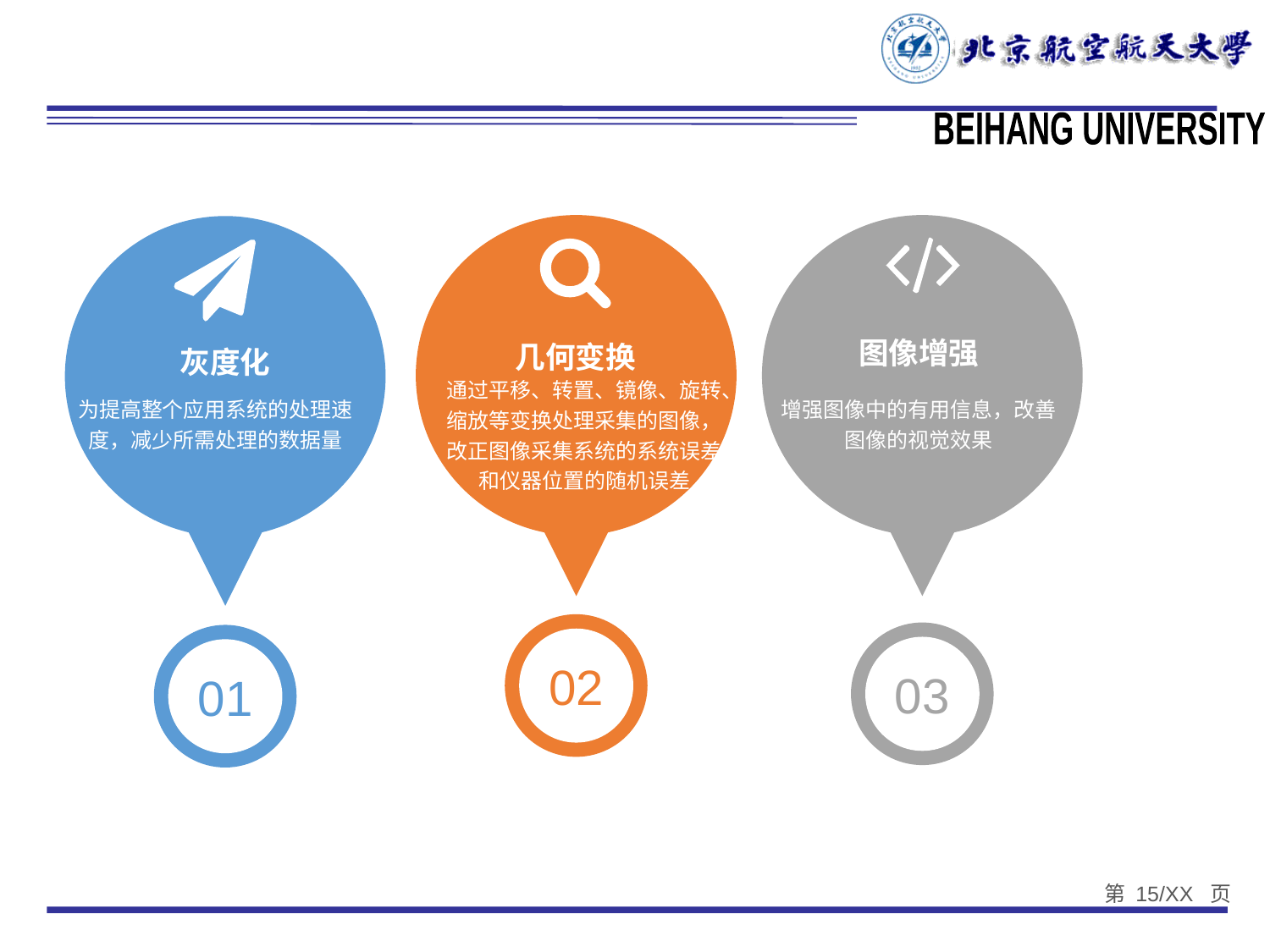

#

02

03

01
图像增强
几何变换
灰度化
通过平移、转置、镜像、旋转、缩放等变换处理采集的图像，改正图像采集系统的系统误差和仪器位置的随机误差
为提高整个应用系统的处理速度，减少所需处理的数据量
增强图像中的有用信息，改善图像的视觉效果